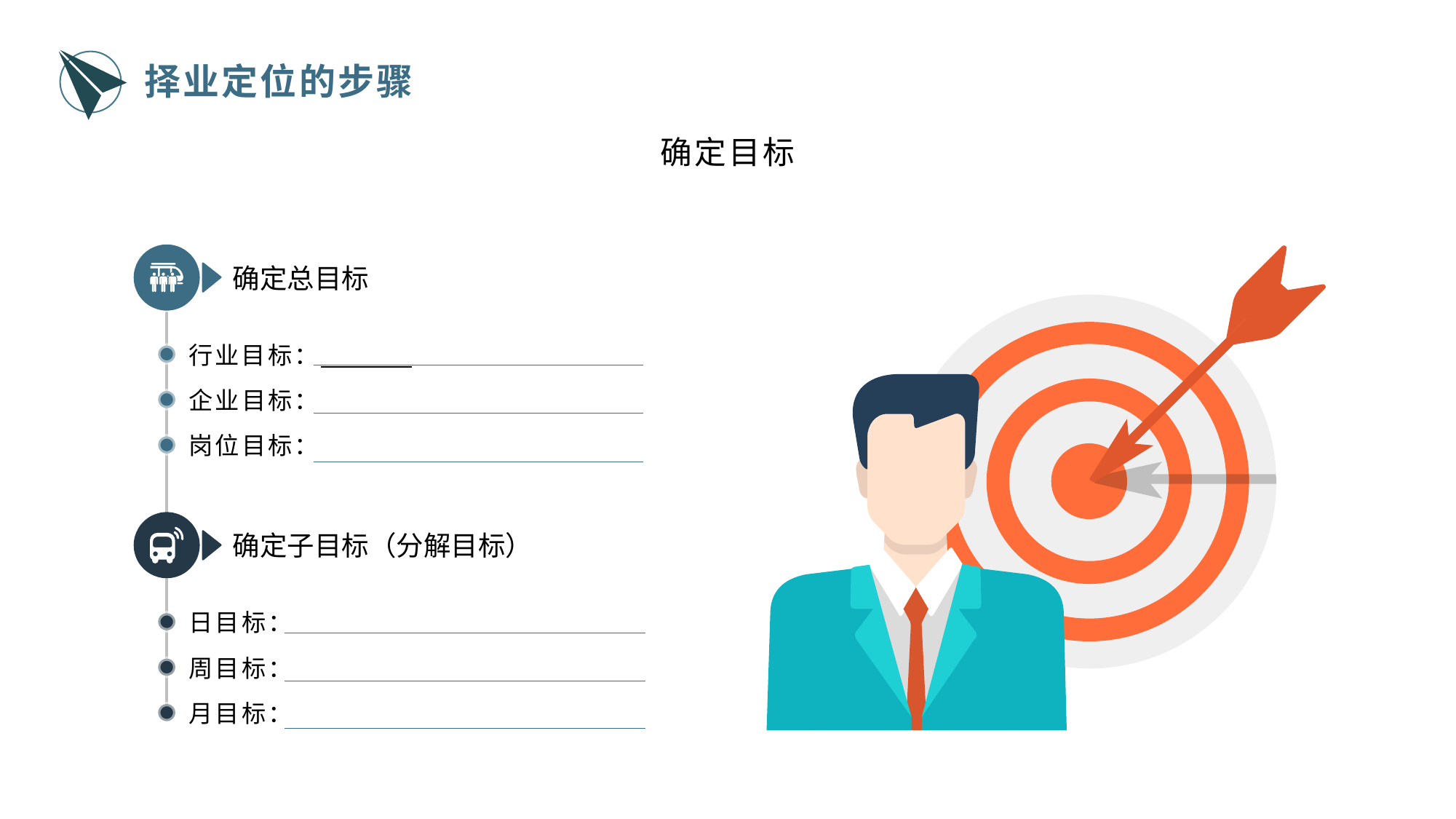

择业定位的步骤
确定目标

确定总目标

行业目标：

企业目标：

岗位目标：

确定子目标（分解目标）

日目标：

周目标：

月目标：